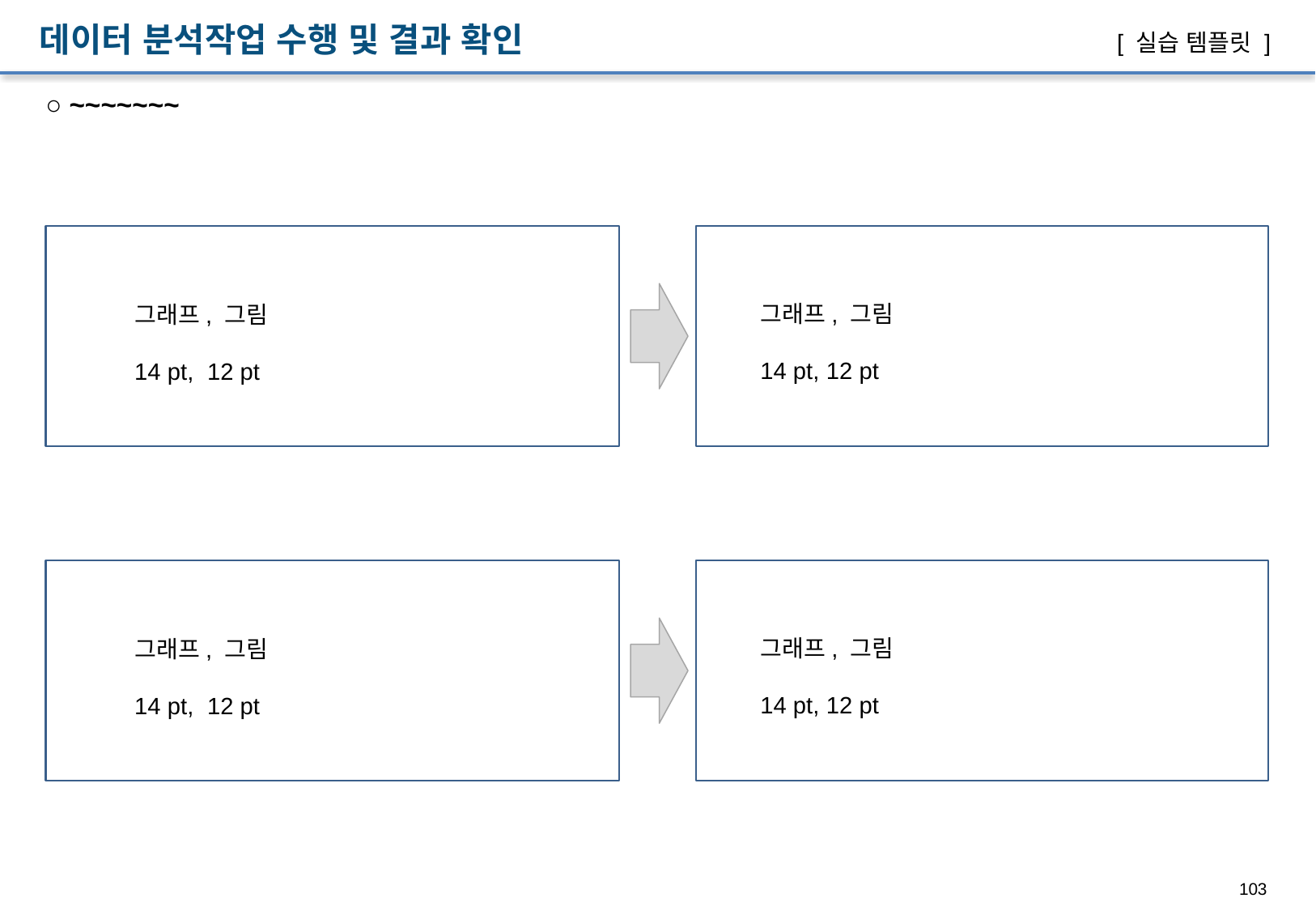

데이터 분석작업 수행 및 결과 확인
[ 실습 템플릿 ]
○ ~~~~~~~

그래프, 그림

14 pt, 12 pt
그래프, 그림

14 pt,  12 pt

그래프, 그림

14 pt, 12 pt
그래프, 그림

14 pt,  12 pt
103